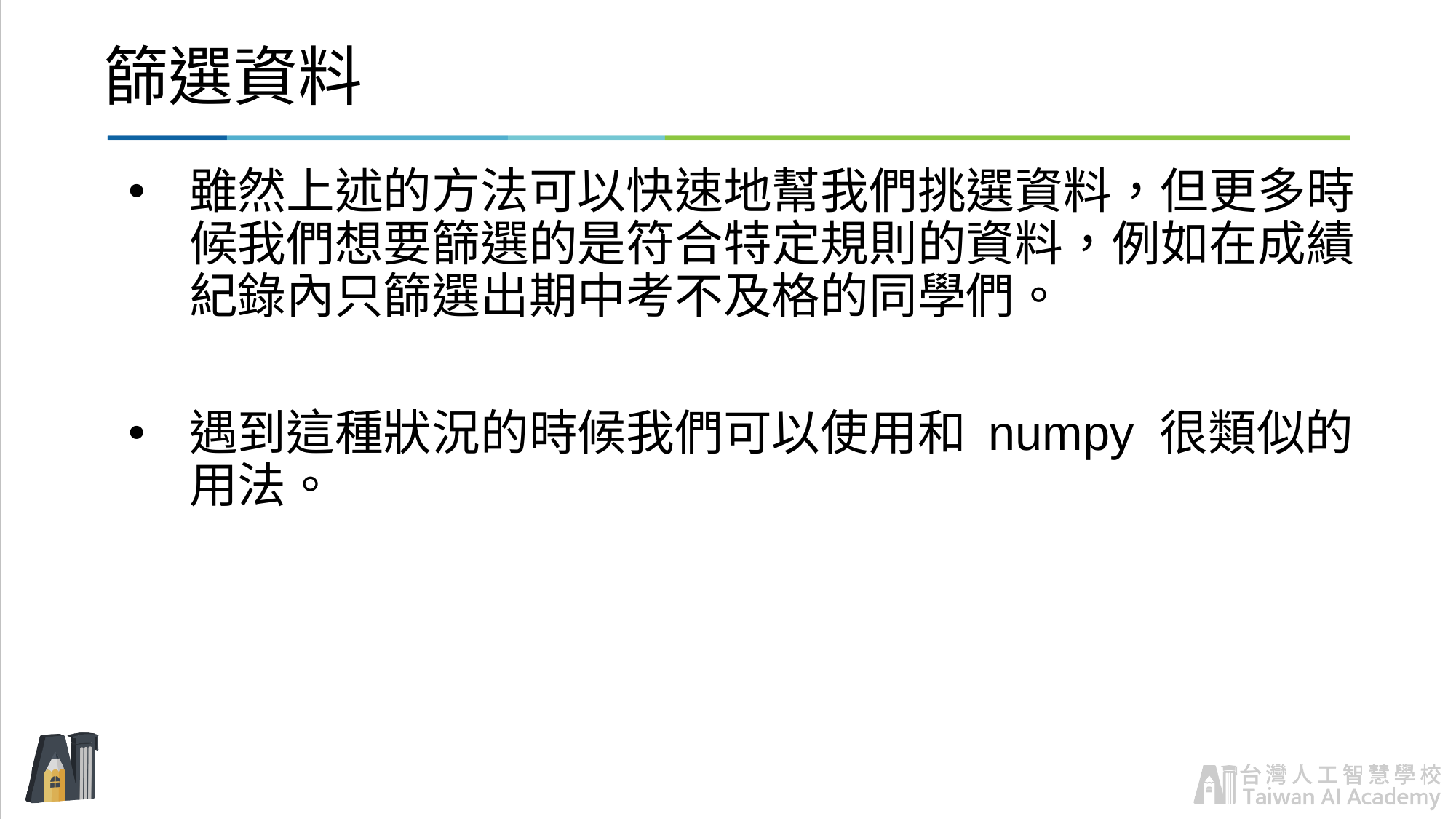

# 篩選資料
雖然上述的方法可以快速地幫我們挑選資料，但更多時候我們想要篩選的是符合特定規則的資料，例如在成績紀錄內只篩選出期中考不及格的同學們。

遇到這種狀況的時候我們可以使用和 numpy 很類似的用法。